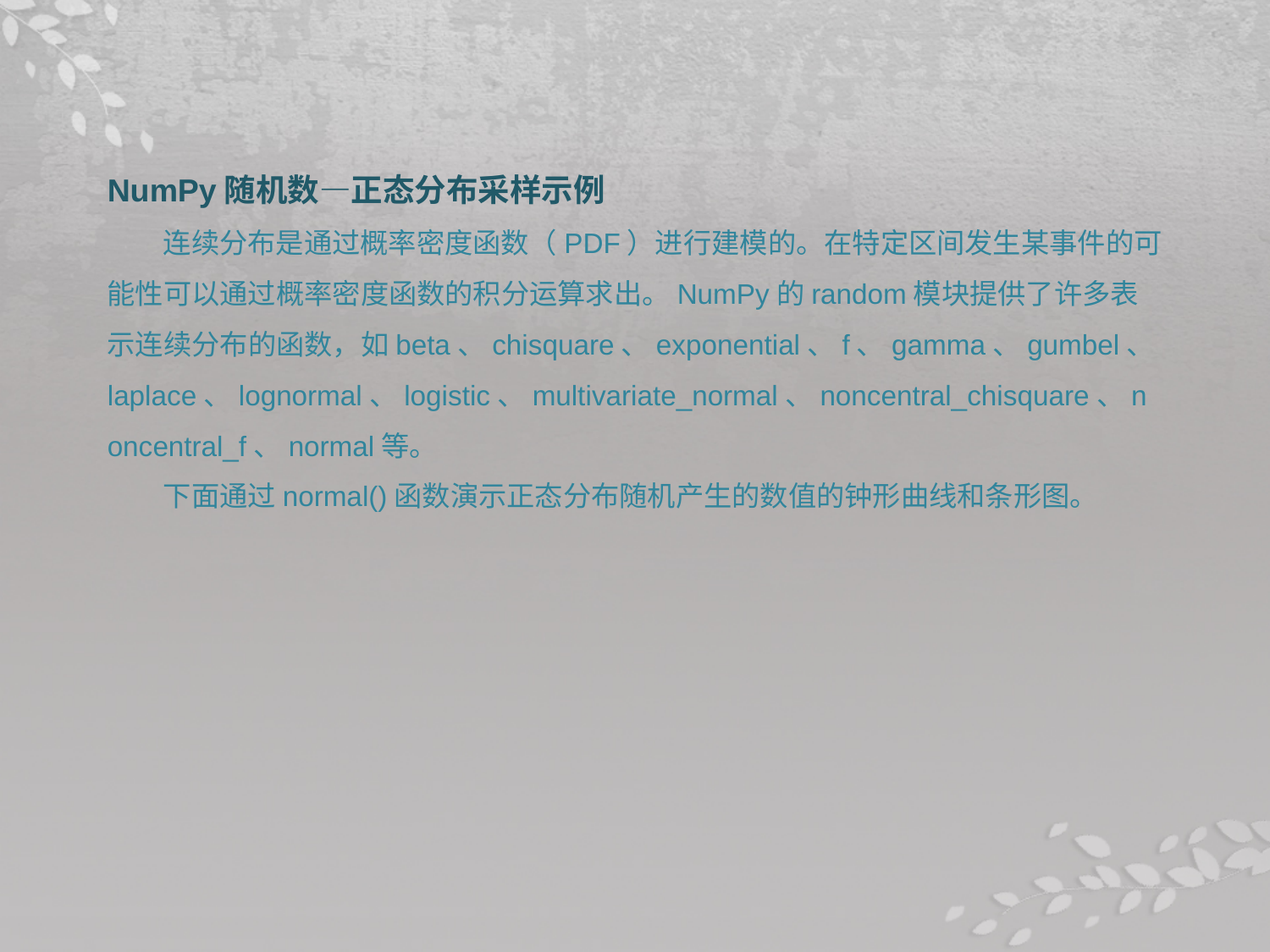

NumPy随机数—正态分布采样示例
连续分布是通过概率密度函数（PDF）进行建模的。在特定区间发生某事件的可能性可以通过概率密度函数的积分运算求出。NumPy的random模块提供了许多表示连续分布的函数，如beta、chisquare、exponential、f、gamma、gumbel、laplace、lognormal、logistic、multivariate_normal、noncentral_chisquare、noncentral_f、normal等。
下面通过normal()函数演示正态分布随机产生的数值的钟形曲线和条形图。